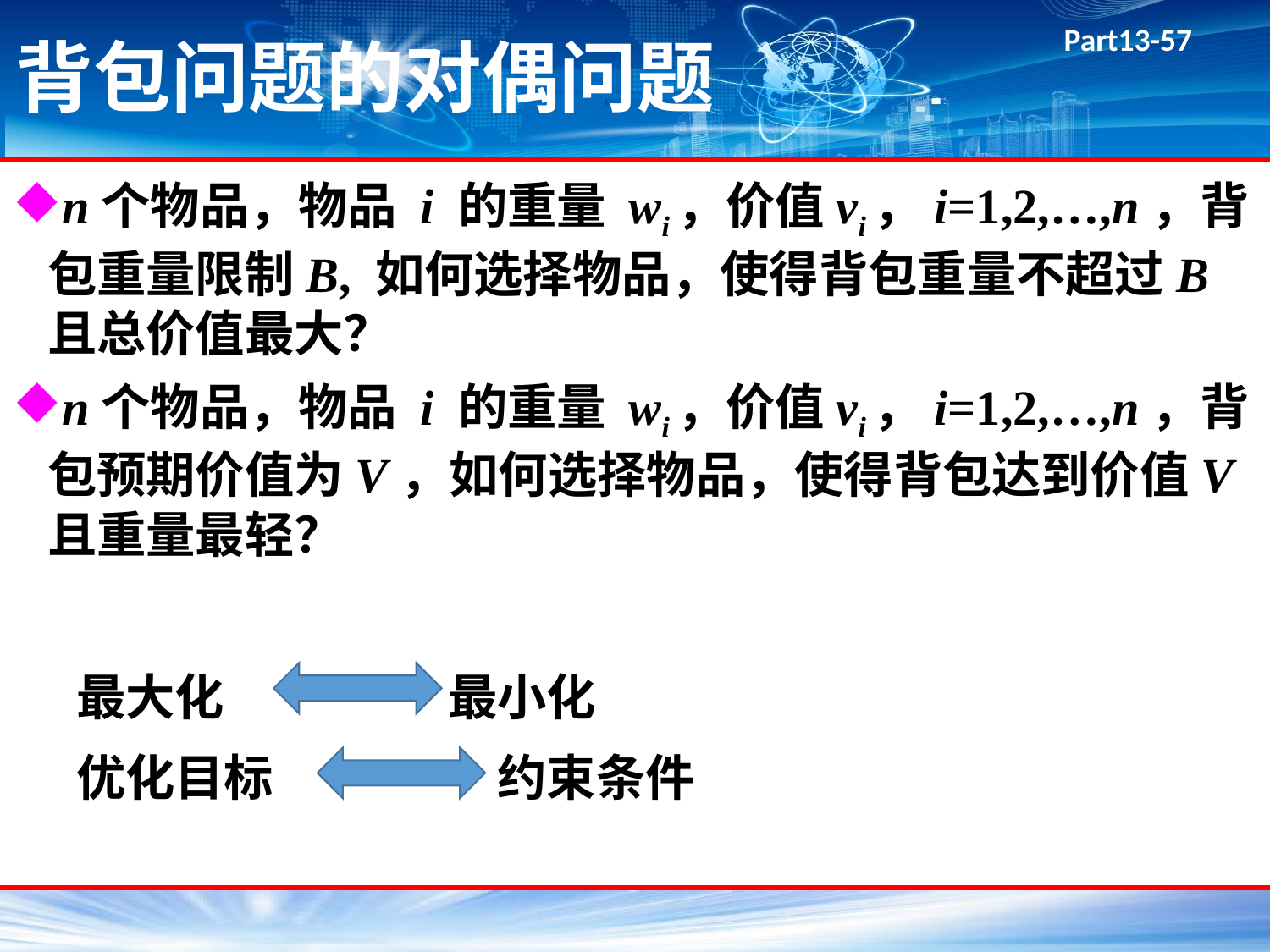

# 背包问题的对偶问题
n个物品，物品 i 的重量 wi，价值vi，i=1,2,…,n，背包重量限制B, 如何选择物品，使得背包重量不超过B且总价值最大？
n个物品，物品 i 的重量 wi，价值vi，i=1,2,…,n，背包预期价值为V，如何选择物品，使得背包达到价值V且重量最轻？

最大化                    最小化
优化目标                    约束条件